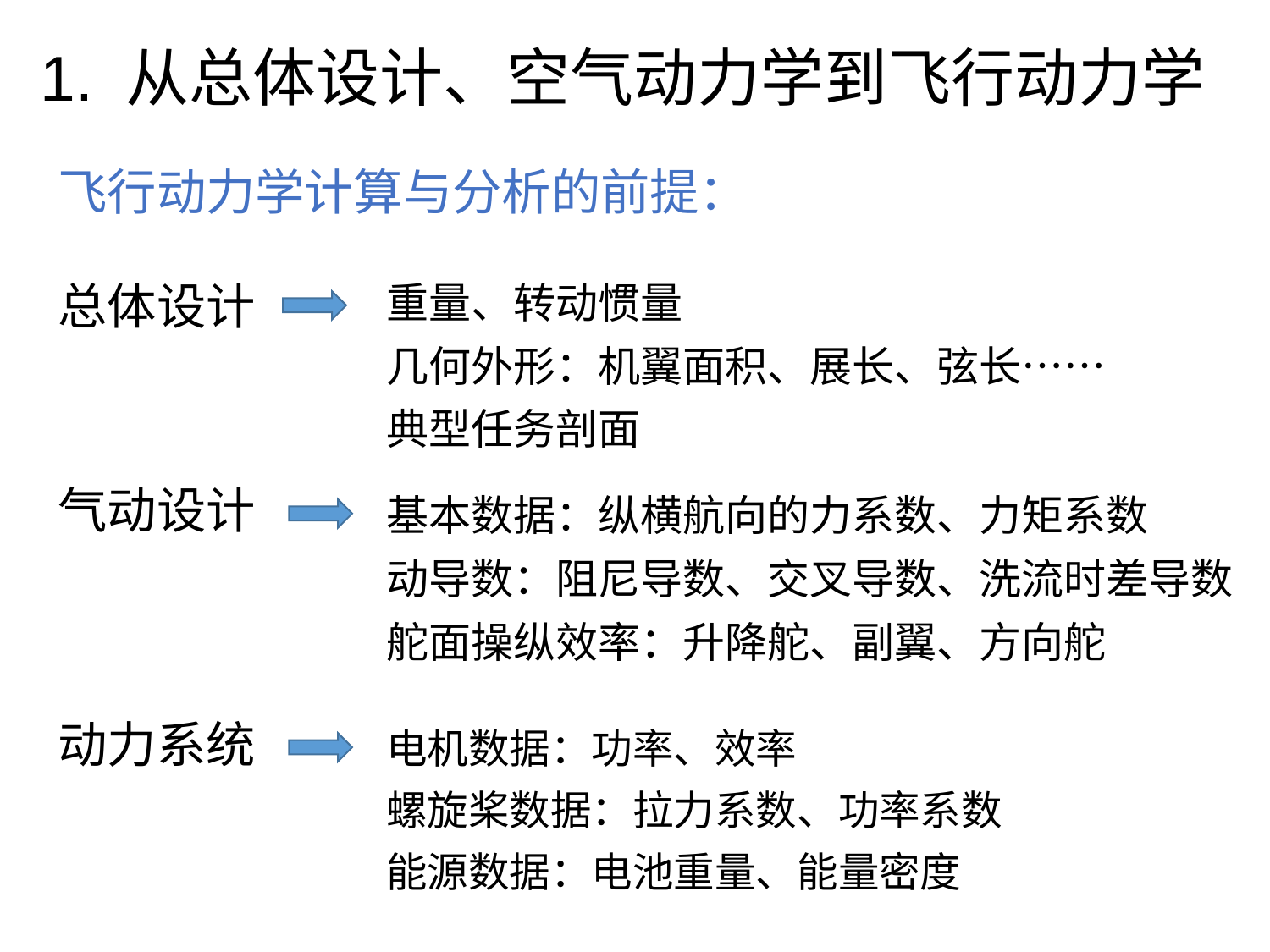

# 1. 从总体设计、空气动力学到飞行动力学
飞行动力学计算与分析的前提：
总体设计
重量、转动惯量
几何外形：机翼面积、展长、弦长……
典型任务剖面

气动设计
基本数据：纵横航向的力系数、力矩系数
动导数：阻尼导数、交叉导数、洗流时差导数
舵面操纵效率：升降舵、副翼、方向舵

动力系统
电机数据：功率、效率
螺旋桨数据：拉力系数、功率系数
能源数据：电池重量、能量密度